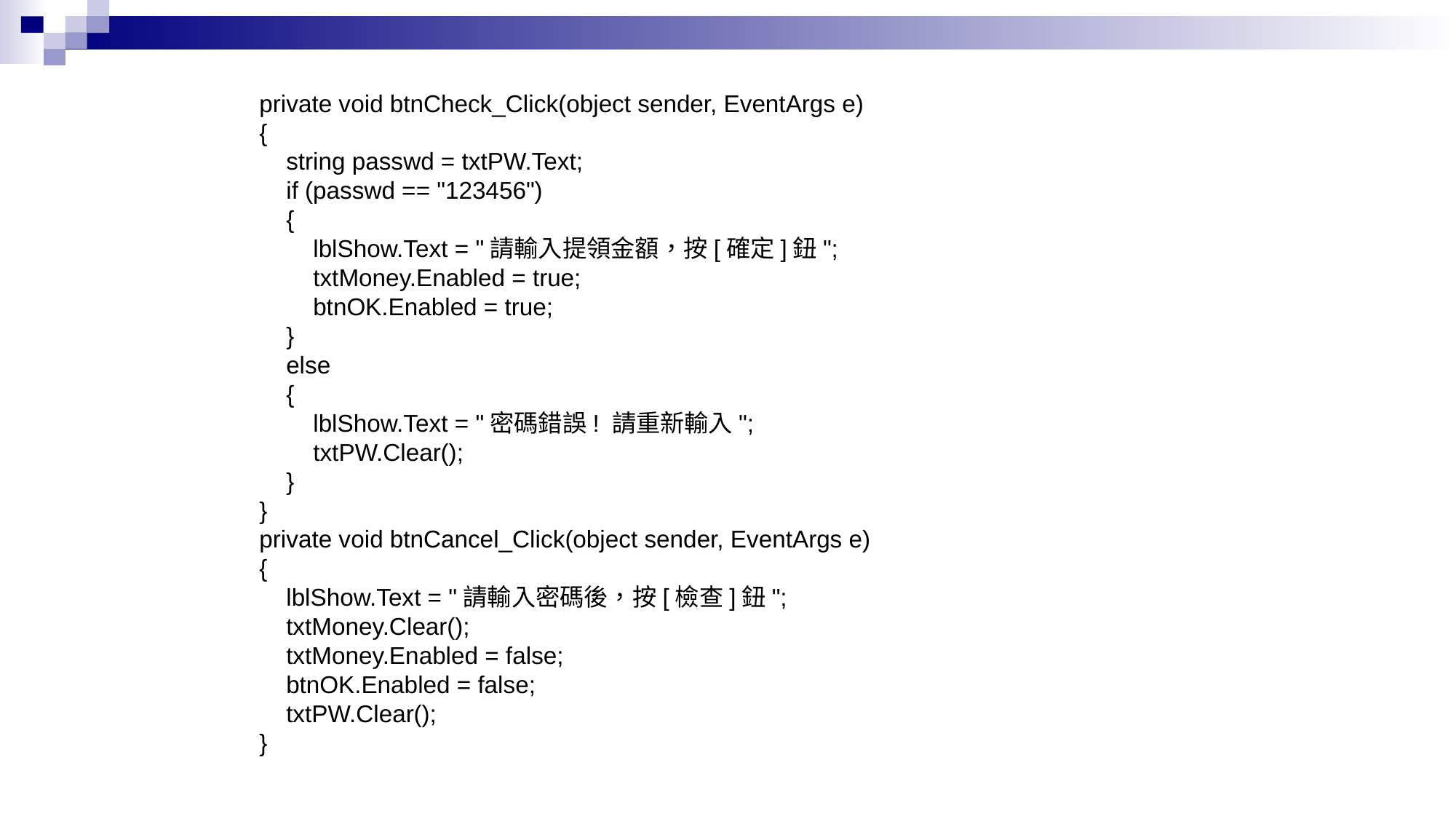

private void btnCheck_Click(object sender, EventArgs e)
        {
            string passwd = txtPW.Text;
            if (passwd == "123456")
            {
                lblShow.Text = "請輸入提領金額，按[確定]鈕";
                txtMoney.Enabled = true;
                btnOK.Enabled = true;
            }
            else
            {
                lblShow.Text = "密碼錯誤! 請重新輸入";
                txtPW.Clear();
            }
        }
        private void btnCancel_Click(object sender, EventArgs e)
        {
            lblShow.Text = "請輸入密碼後，按[檢查]鈕";
            txtMoney.Clear();
            txtMoney.Enabled = false;
            btnOK.Enabled = false;
            txtPW.Clear();
        }